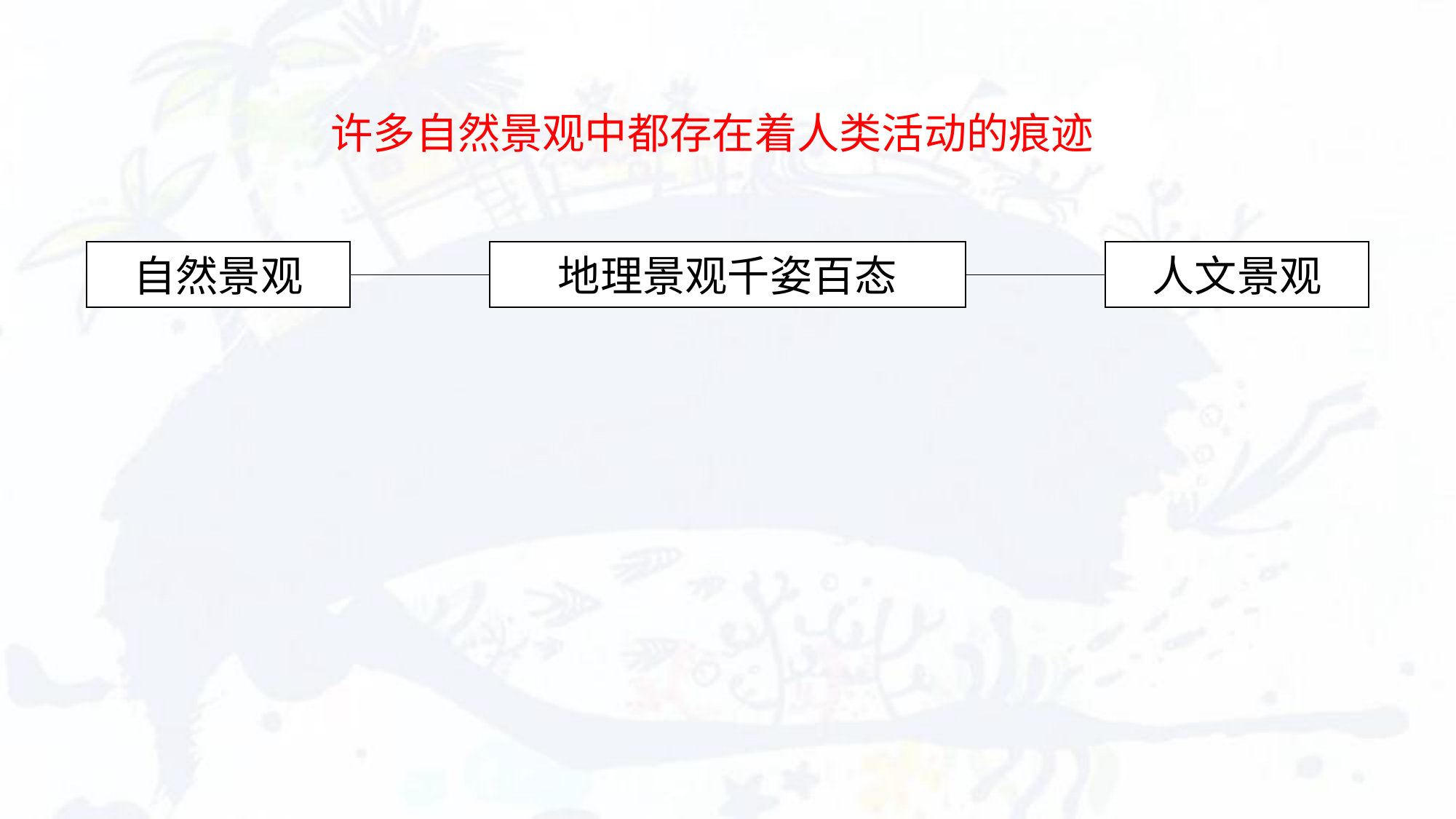

许多自然景观中都存在着人类活动的痕迹
自然景观
地理景观千姿百态
人文景观